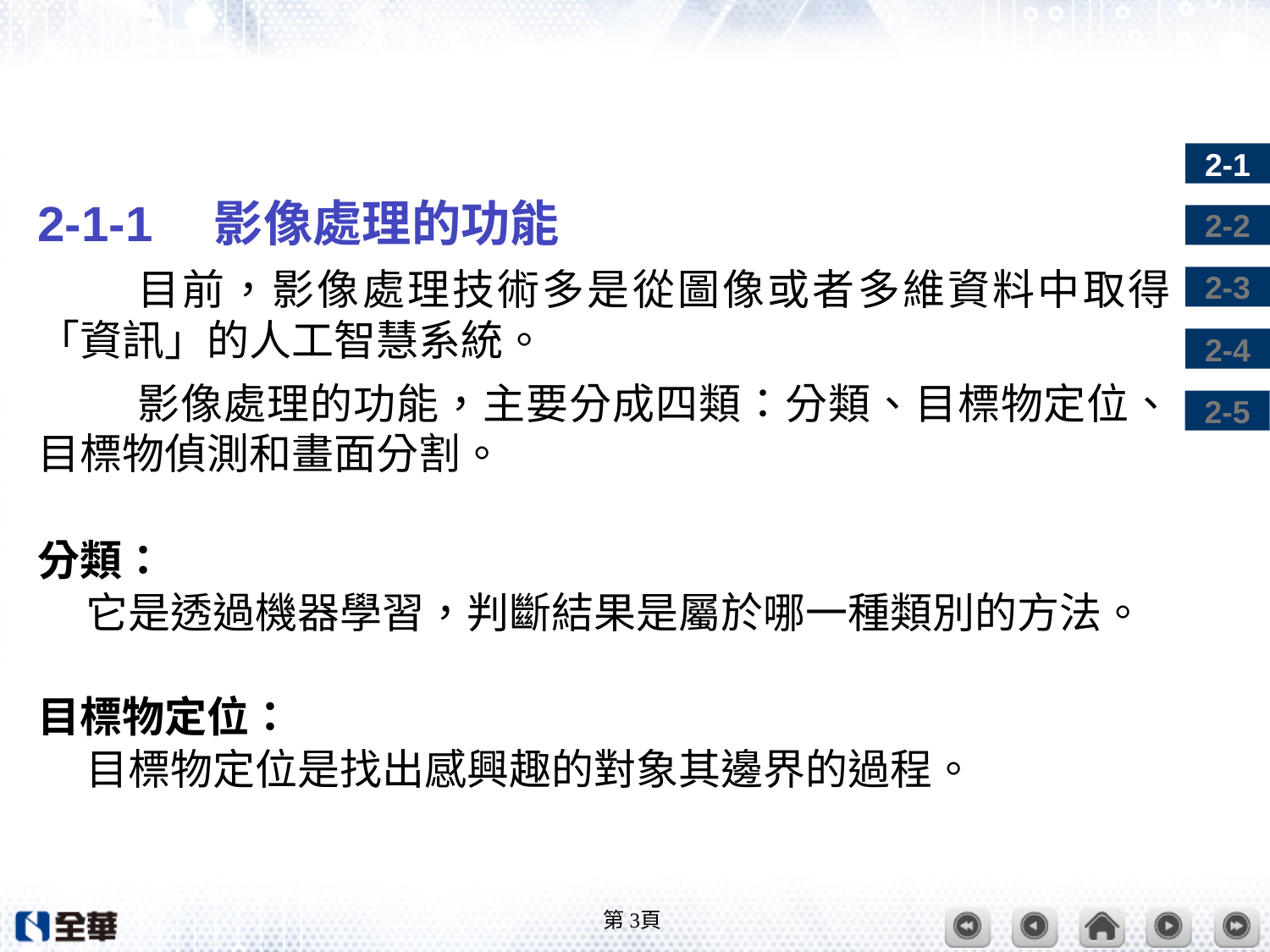

#
2-1-1　影像處理的功能
目前，影像處理技術多是從圖像或者多維資料中取得
「資訊」的人工智慧系統。
影像處理的功能，主要分成四類：分類、目標物定位、目標物偵測和畫面分割。

分類：
    它是透過機器學習，判斷結果是屬於哪一種類別的方法。

目標物定位：
    目標物定位是找出感興趣的對象其邊界的過程。